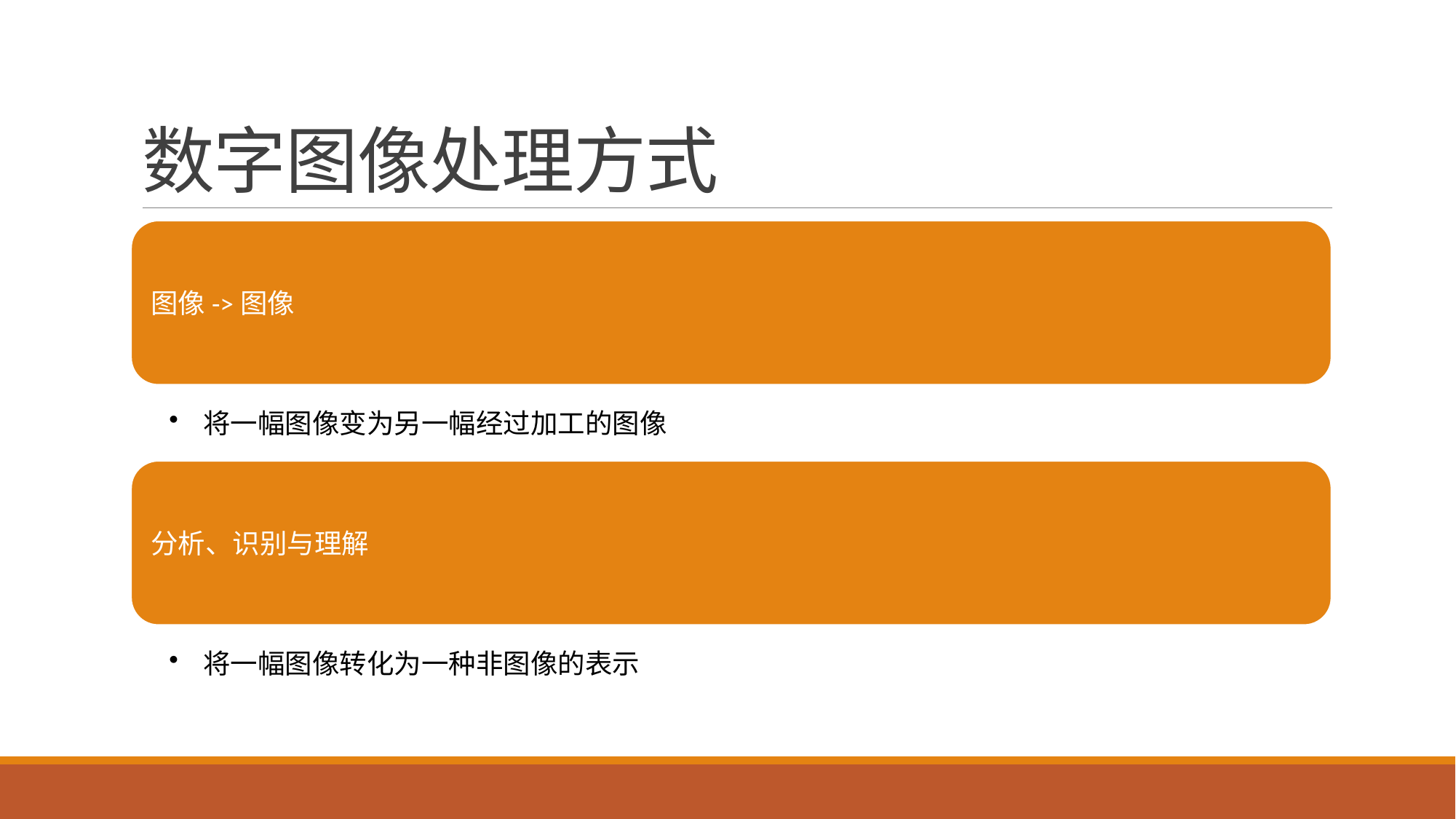

# 数字图像处理方式
图像->图像
将一幅图像变为另一幅经过加工的图像
分析、识别与理解
将一幅图像转化为一种非图像的表示